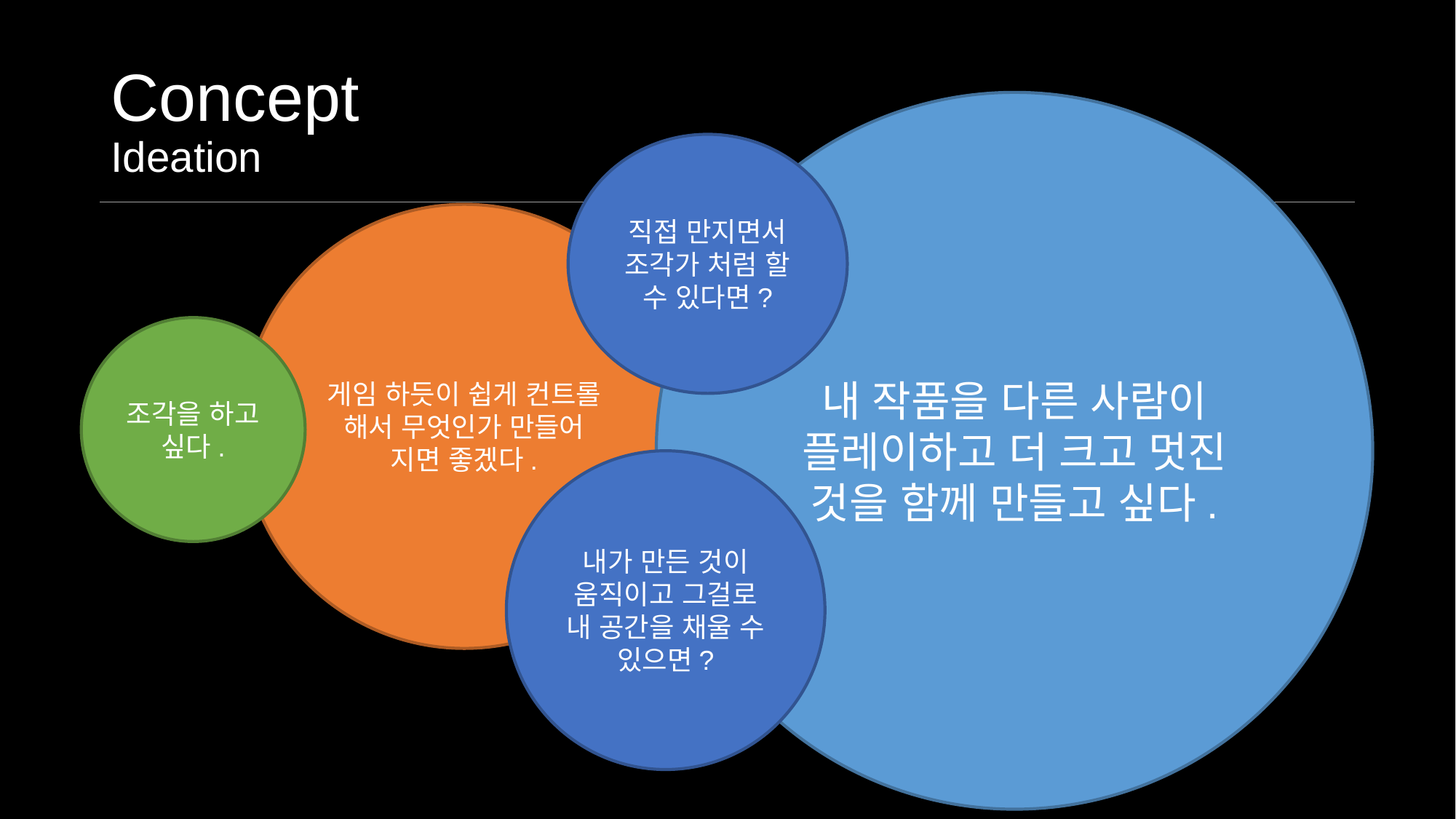

# Concept Ideation
내 작품을 다른 사람이 플레이하고 더 크고 멋진 것을 함께 만들고 싶다.
직접 만지면서
조각가 처럼 할 수 있다면?
게임 하듯이 쉽게 컨트롤 해서 무엇인가 만들어 지면 좋겠다.
조각을 하고 싶다.
내가 만든 것이 움직이고 그걸로 내 공간을 채울 수 있으면?